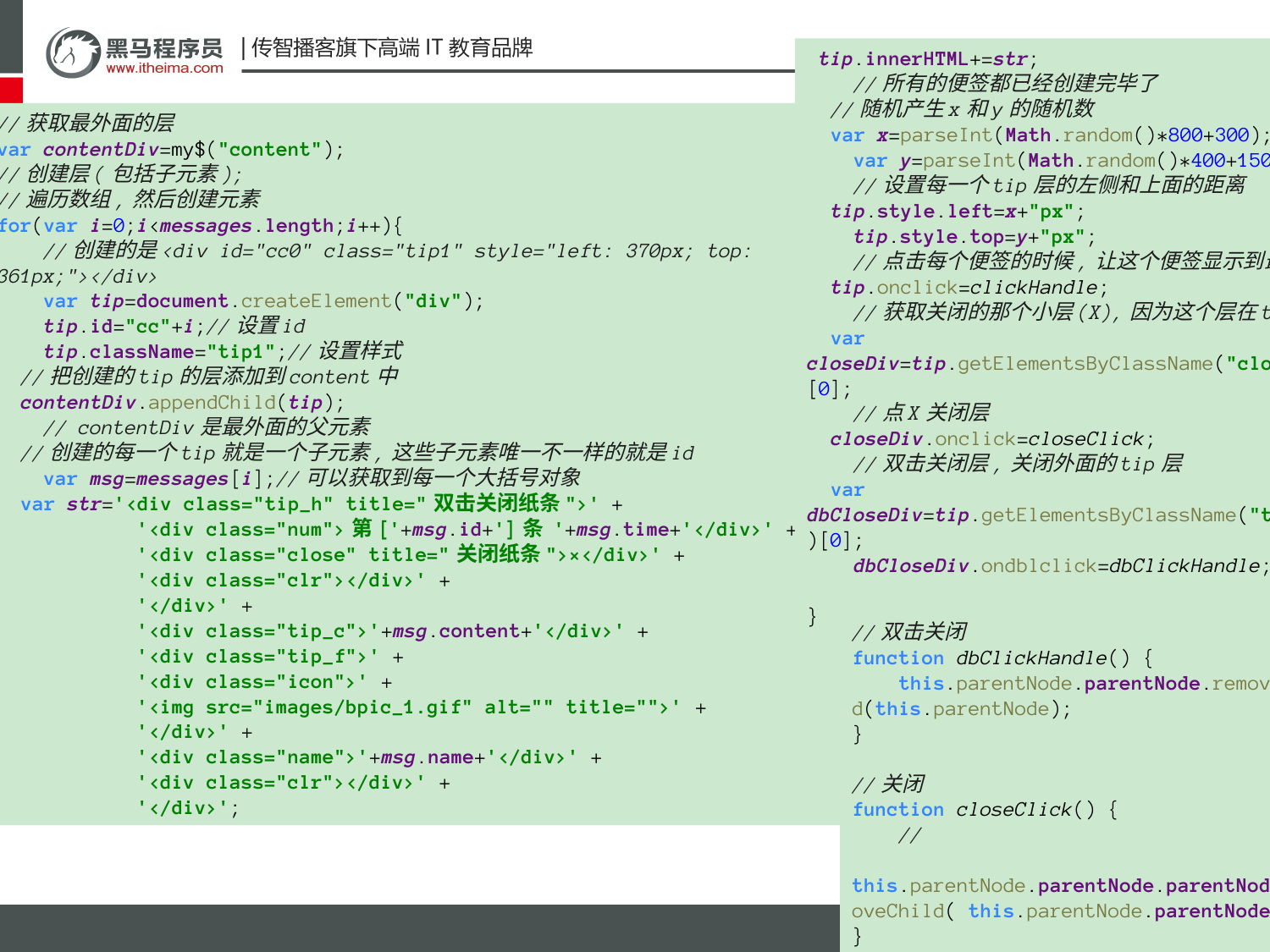

tip.innerHTML+=str;
    //所有的便签都已经创建完毕了
    //随机产生x和y的随机数
    var x=parseInt(Math.random()*800+300);
    var y=parseInt(Math.random()*400+150);
    //设置每一个tip层的左侧和上面的距离
    tip.style.left=x+"px";
    tip.style.top=y+"px";
    //点击每个便签的时候,让这个便签显示到最前面
    tip.onclick=clickHandle;
    //获取关闭的那个小层(X),因为这个层在tip中
    var closeDiv=tip.getElementsByClassName("close")[0];
    //点X关闭层
    closeDiv.onclick=closeClick;
    //双击关闭层,关闭外面的tip层
    var dbCloseDiv=tip.getElementsByClassName("tip_h")[0];
    dbCloseDiv.ondblclick=dbClickHandle;
}
//获取最外面的层
var contentDiv=my$("content");
//创建层(包括子元素);
//遍历数组,然后创建元素
for(var i=0;i<messages.length;i++){
    //创建的是<div id="cc0" class="tip1" style="left: 370px; top: 361px;"></div>
    var tip=document.createElement("div");
    tip.id="cc"+i;//设置id
    tip.className="tip1";//设置样式
    //把创建的tip的层添加到content中
    contentDiv.appendChild(tip);
    // contentDiv是最外面的父元素
    //创建的每一个tip就是一个子元素,这些子元素唯一不一样的就是id
    var msg=messages[i];//可以获取到每一个大括号对象
    var str='<div class="tip_h" title="双击关闭纸条">' +
            '<div class="num">第['+msg.id+']条 '+msg.time+'</div>' +
            '<div class="close" title="关闭纸条">×</div>' +
            '<div class="clr"></div>' +
            '</div>' +
            '<div class="tip_c">'+msg.content+'</div>' +
            '<div class="tip_f">' +
            '<div class="icon">' +
            '<img src="images/bpic_1.gif" alt="" title="">' +
            '</div>' +
            '<div class="name">'+msg.name+'</div>' +
            '<div class="clr"></div>' +
            '</div>';
//双击关闭
function dbClickHandle() {
    this.parentNode.parentNode.removeChild(this.parentNode);
}
//关闭
function closeClick() {
    //
    this.parentNode.parentNode.parentNode.removeChild( this.parentNode.parentNode);
}
var index=0;
function clickHandle() {
    index++;
    this.style.zIndex=index+"";
}